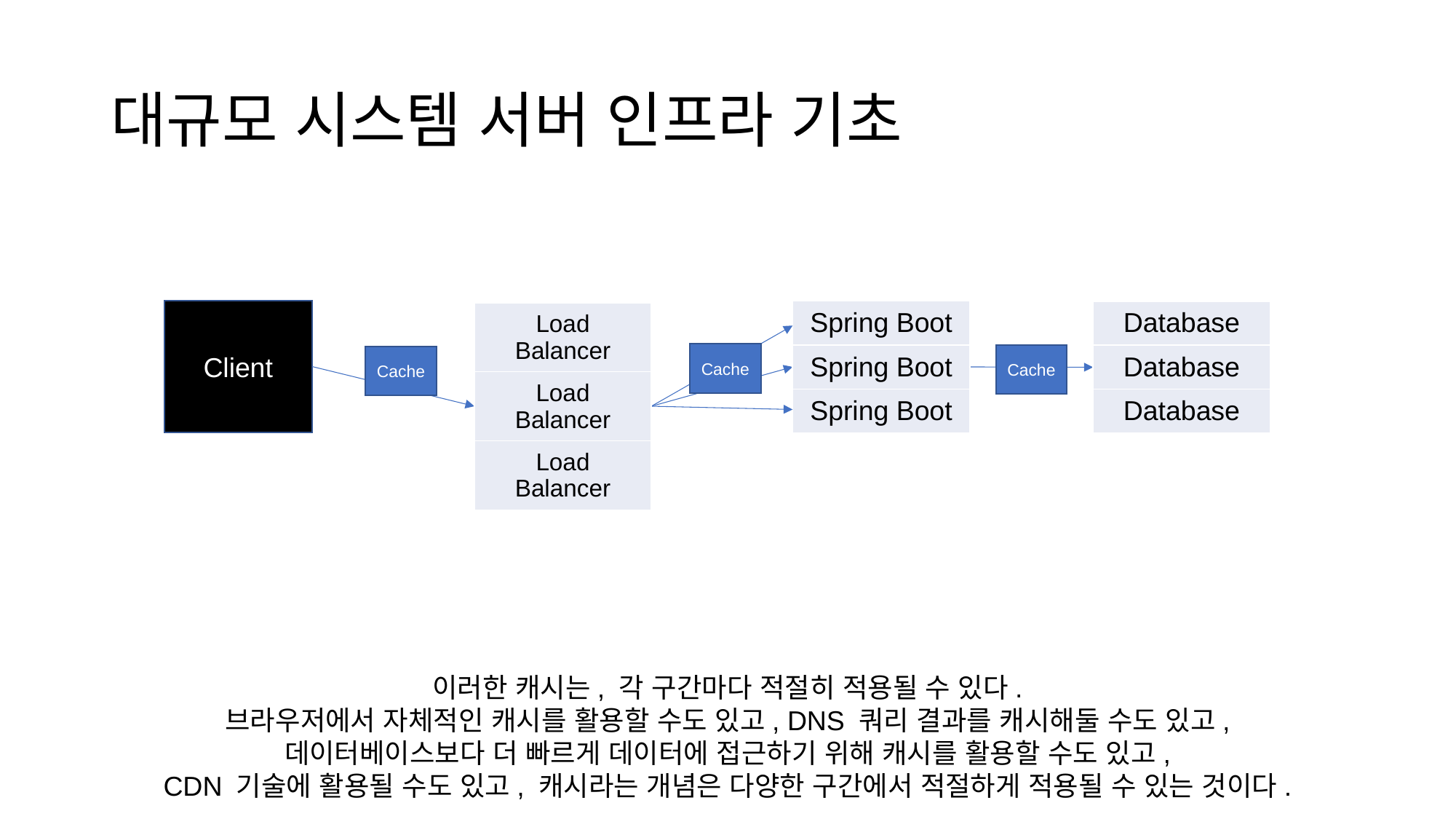

# 대규모 시스템 서버 인프라 기초
Client
| Spring Boot |
| --- |
| Spring Boot |
| Spring Boot |
| Database |
| --- |
| Database |
| Database |
| Load Balancer |
| --- |
| Load Balancer |
| Load Balancer |
Cache
Cache
Cache
이러한 캐시는, 각 구간마다 적절히 적용될 수 있다.
브라우저에서 자체적인 캐시를 활용할 수도 있고, DNS 쿼리 결과를 캐시해둘 수도 있고,
데이터베이스보다 더 빠르게 데이터에 접근하기 위해 캐시를 활용할 수도 있고,
CDN 기술에 활용될 수도 있고, 캐시라는 개념은 다양한 구간에서 적절하게 적용될 수 있는 것이다.